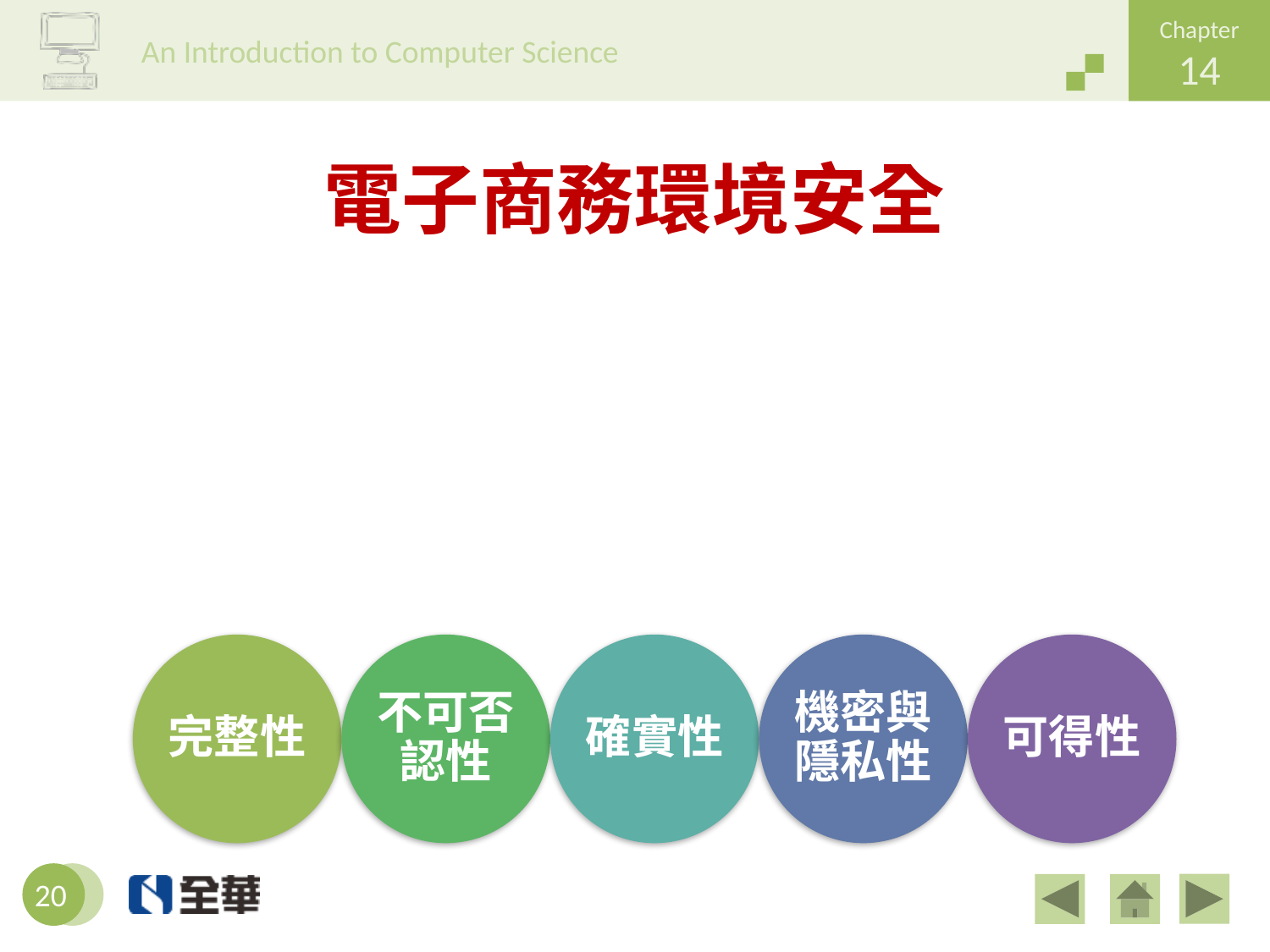

# 電子商務環境安全

完整性
不可否認性
確實性
機密與隱私性
可得性